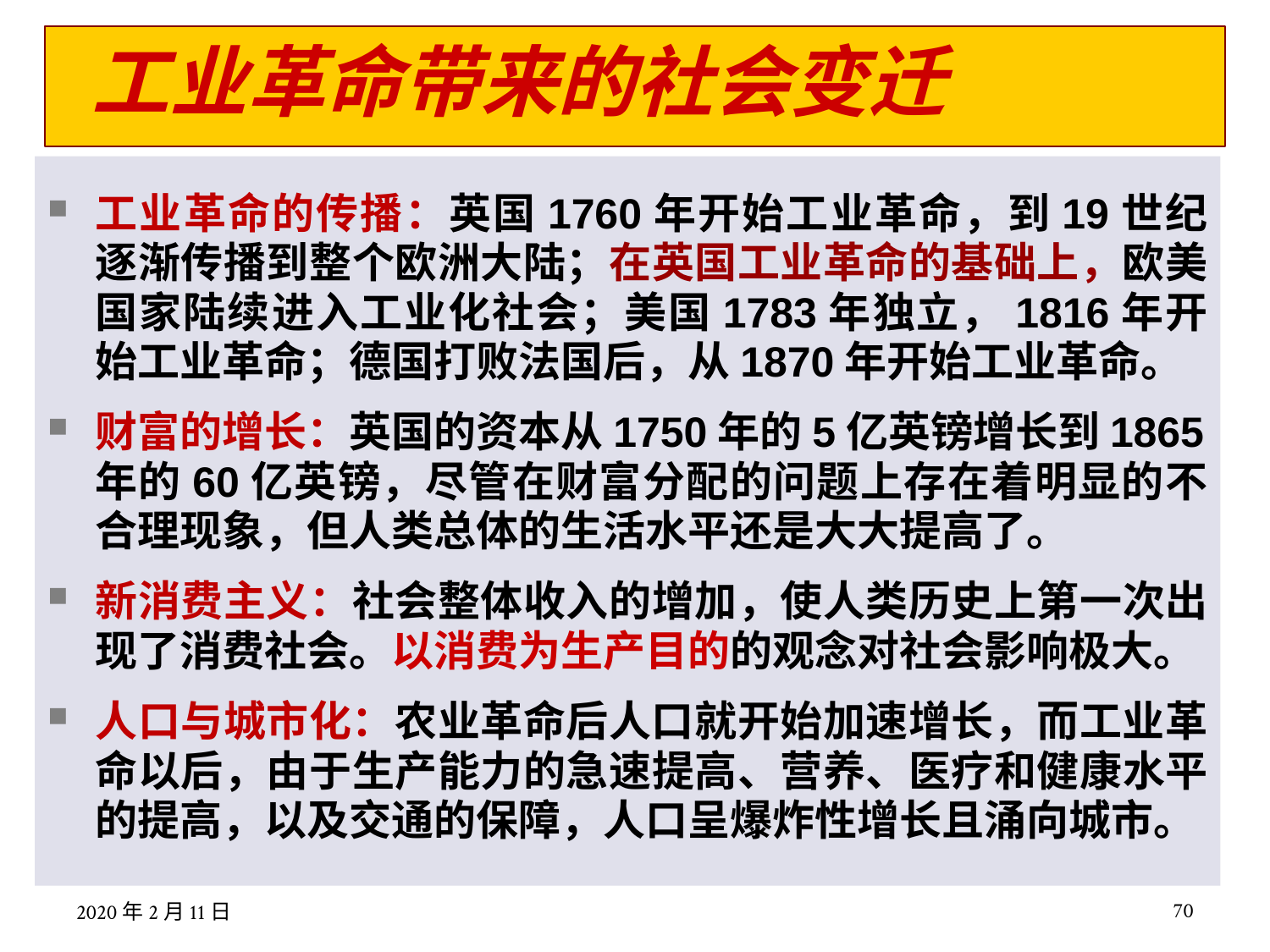

# 工业革命带来的社会变迁

工业革命的传播：英国1760年开始工业革命，到19世纪逐渐传播到整个欧洲大陆；在英国工业革命的基础上，欧美国家陆续进入工业化社会；美国1783年独立，1816年开始工业革命；德国打败法国后，从1870年开始工业革命。
财富的增长：英国的资本从1750年的5亿英镑增长到1865年的60亿英镑，尽管在财富分配的问题上存在着明显的不合理现象，但人类总体的生活水平还是大大提高了。
新消费主义：社会整体收入的增加，使人类历史上第一次出现了消费社会。以消费为生产目的的观念对社会影响极大。
人口与城市化：农业革命后人口就开始加速增长，而工业革命以后，由于生产能力的急速提高、营养、医疗和健康水平的提高，以及交通的保障，人口呈爆炸性增长且涌向城市。
2020年2月11日
70